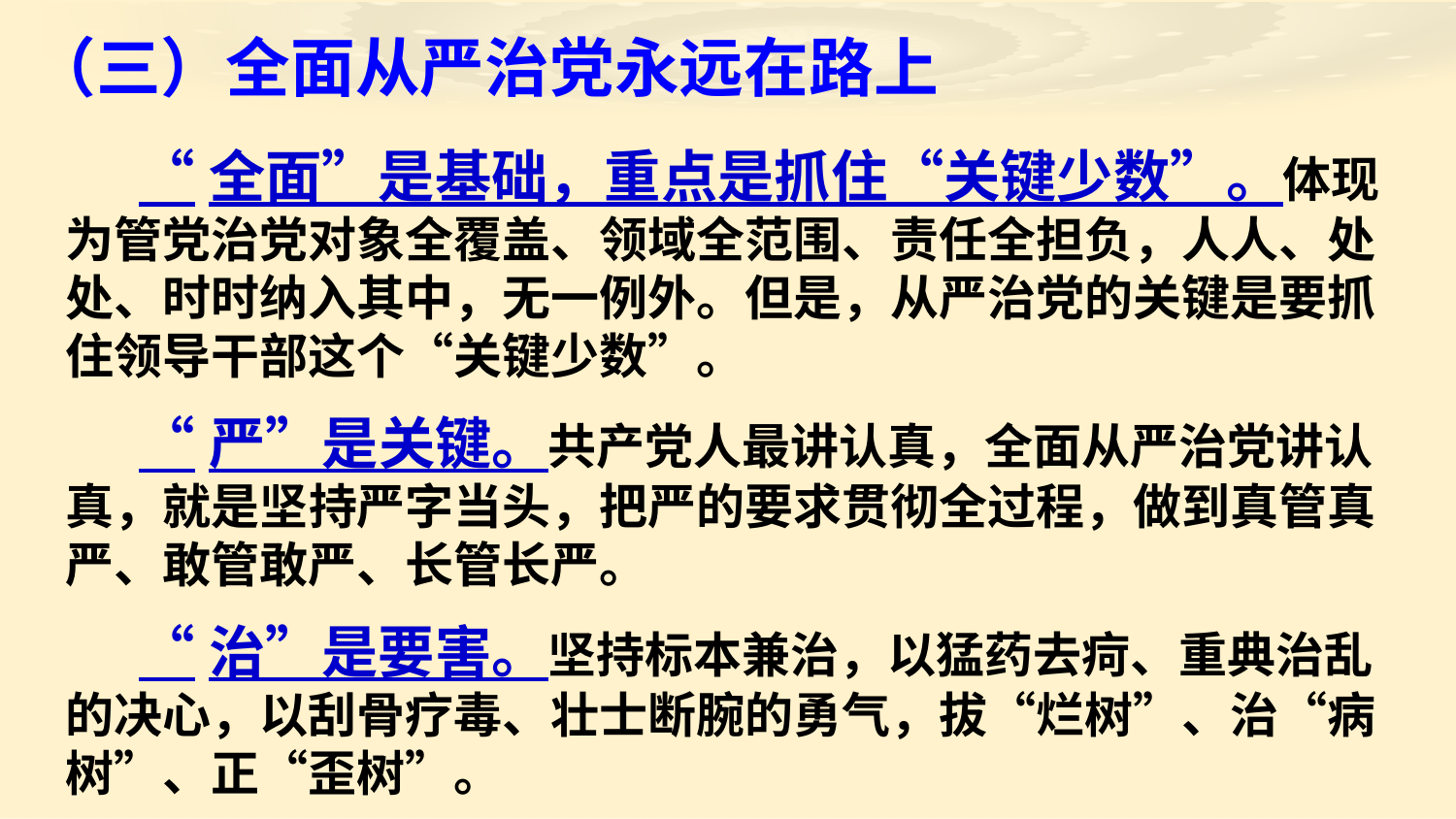

（三）全面从严治党永远在路上
“全面”是基础，重点是抓住“关键少数”。体现为管党治党对象全覆盖、领域全范围、责任全担负，人人、处处、时时纳入其中，无一例外。但是，从严治党的关键是要抓住领导干部这个“关键少数”。
“严”是关键。共产党人最讲认真，全面从严治党讲认真，就是坚持严字当头，把严的要求贯彻全过程，做到真管真严、敢管敢严、长管长严。
“治”是要害。坚持标本兼治，以猛药去疴、重典治乱的决心，以刮骨疗毒、壮士断腕的勇气，拔“烂树”、治“病树”、正“歪树”。